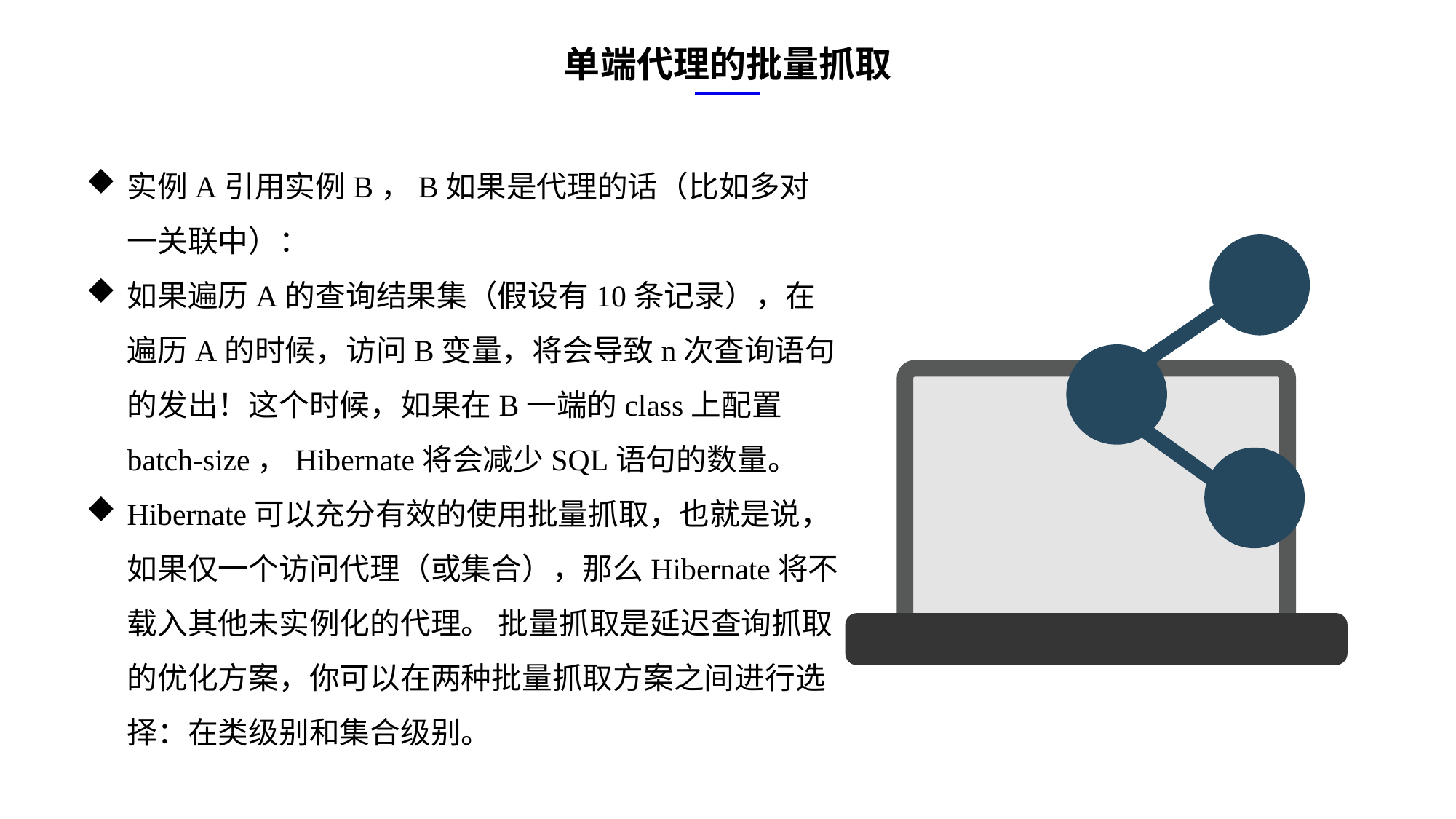

单端代理的批量抓取
实例A引用实例B，B如果是代理的话（比如多对一关联中）：
如果遍历A的查询结果集（假设有10条记录），在遍历A的时候，访问B变量，将会导致n次查询语句的发出！这个时候，如果在B一端的class上配置batch-size，Hibernate将会减少SQL语句的数量。
Hibernate可以充分有效的使用批量抓取，也就是说，如果仅一个访问代理（或集合），那么Hibernate将不载入其他未实例化的代理。 批量抓取是延迟查询抓取的优化方案，你可以在两种批量抓取方案之间进行选择：在类级别和集合级别。
e7d195523061f1c0ae0eb3eed39d2bcef4622b2499a05fe6567B54A876BEB457BD1EB8EBE9915191D1FA2E860D28D251AB291D9CBBDD28D4BD16020FD75D8281481517FC21E86E4C931520AFA1087E92E357E3DB373CA326F6F926B1A67F681E99E875FFD293B2C32B3919AE4D43F9436862A7DD54F9346DF3662D8AB7319030EF75D53FF682DE13